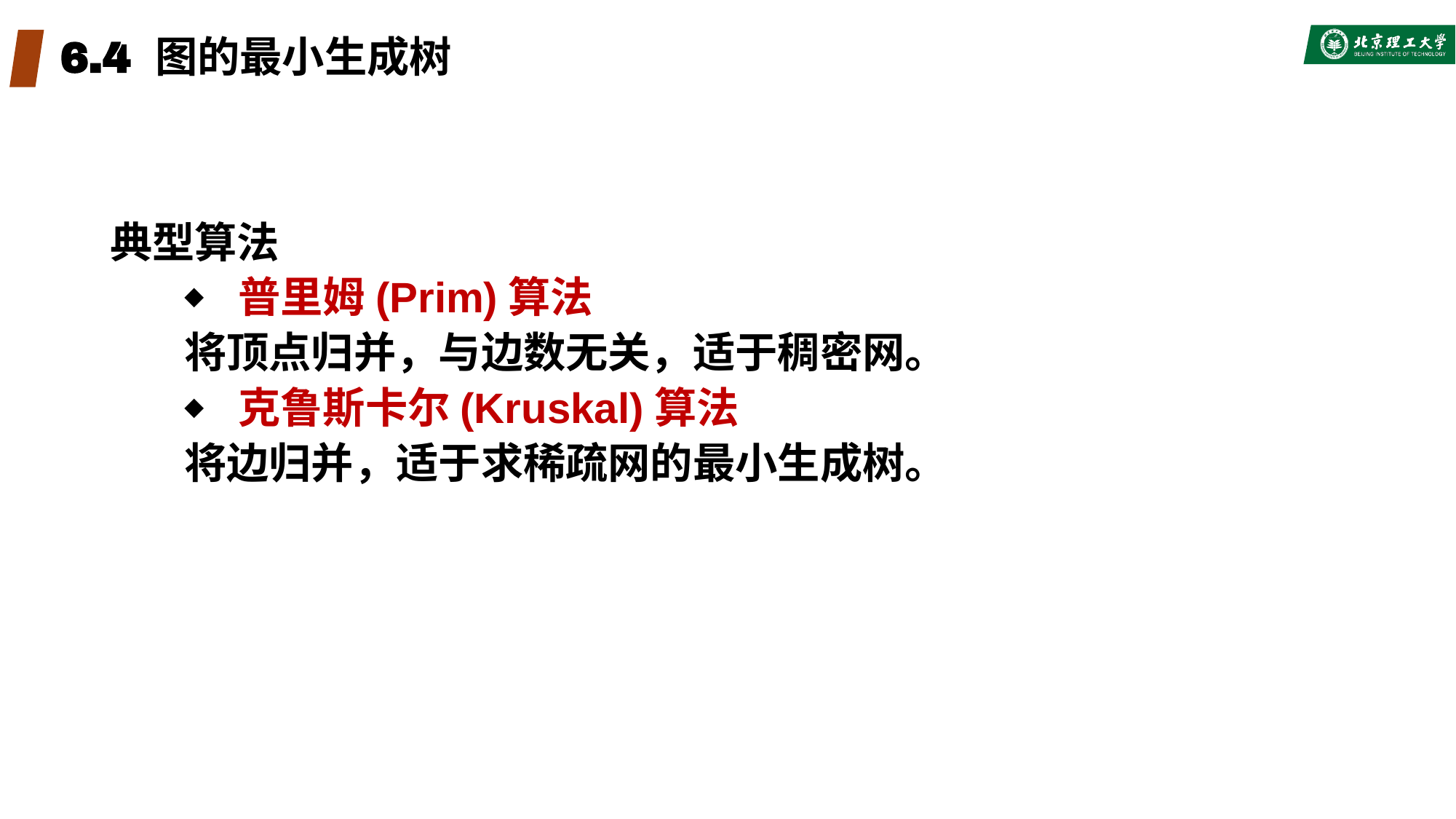

# 6.4 图的最小生成树
典型算法
普里姆(Prim)算法
将顶点归并，与边数无关，适于稠密网。
克鲁斯卡尔(Kruskal)算法
将边归并，适于求稀疏网的最小生成树。